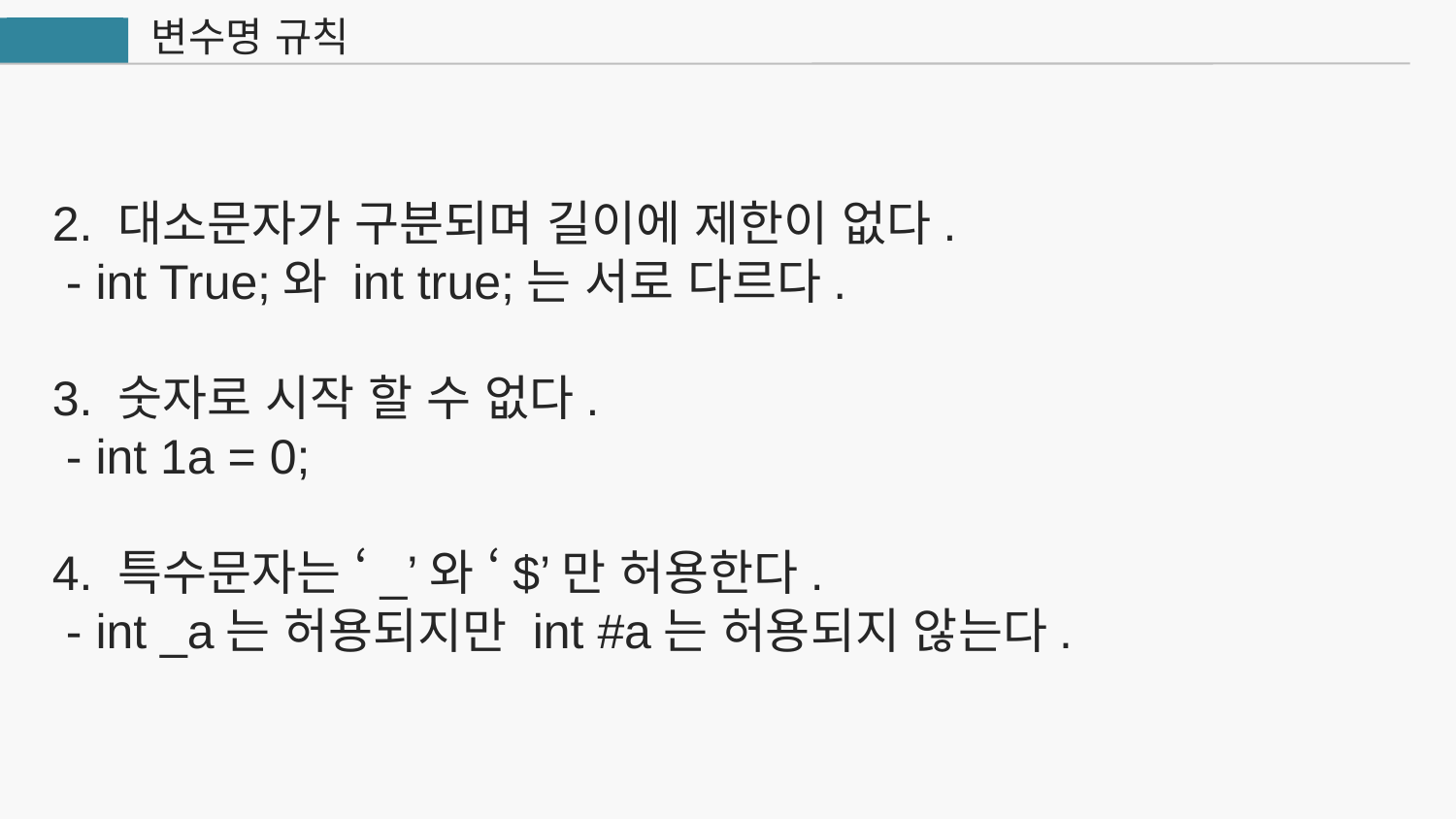

변수명 규칙

자바

2. 대소문자가 구분되며 길이에 제한이 없다.
 - int True;와 int true;는 서로 다르다.

3. 숫자로 시작 할 수 없다.
 - int 1a = 0;

4. 특수문자는 ‘_’와 ‘$’만 허용한다.
 - int _a는 허용되지만 int #a는 허용되지 않는다.